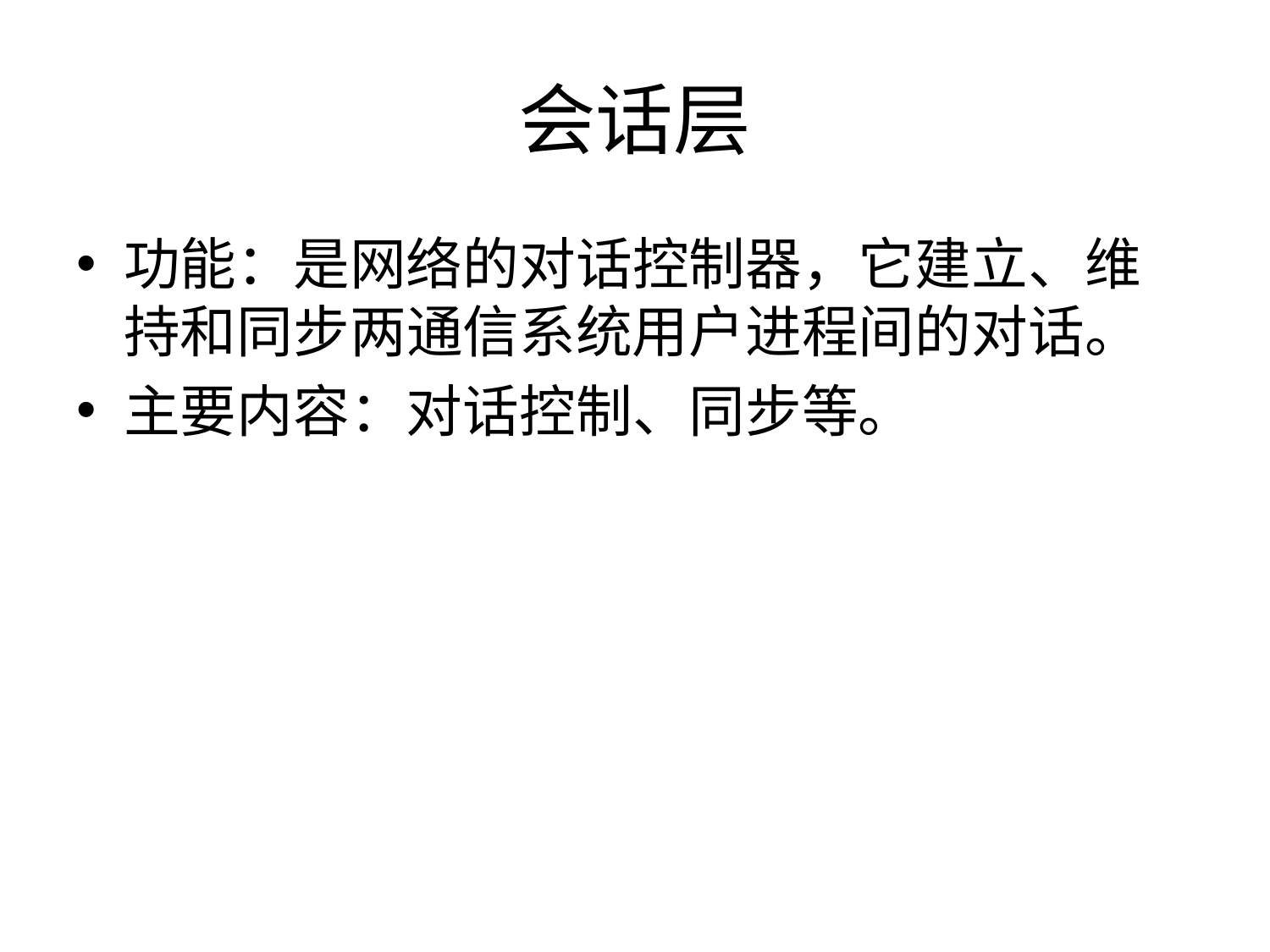

# 会话层
功能：是网络的对话控制器，它建立、维持和同步两通信系统用户进程间的对话。
主要内容：对话控制、同步等。